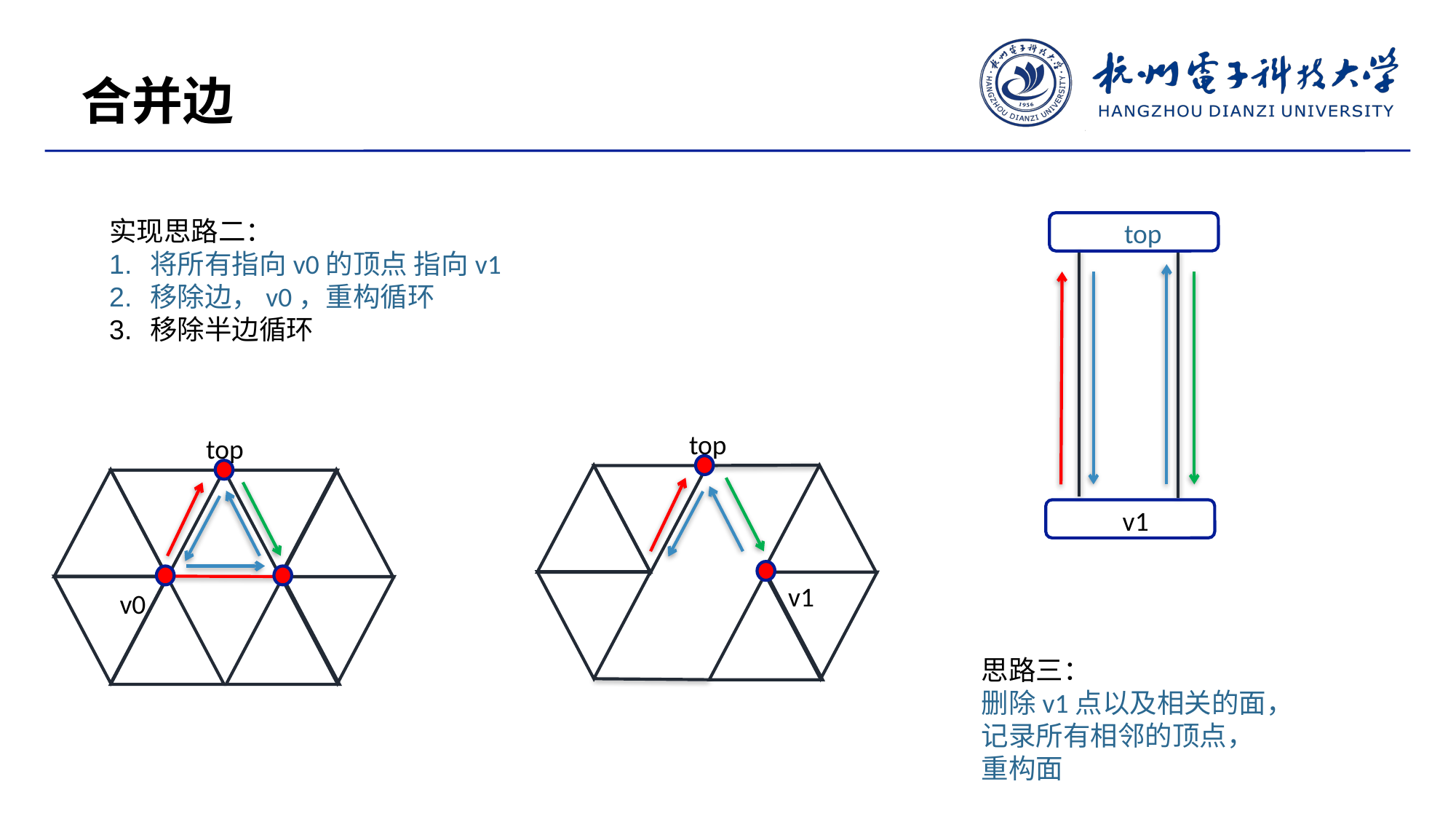

合并边
实现思路二：
将所有指向v0的顶点 指向v1
移除边，v0，重构循环
移除半边循环
top

top
top

v1

v1

v0
思路三：
删除v1点以及相关的面，
记录所有相邻的顶点，
重构面